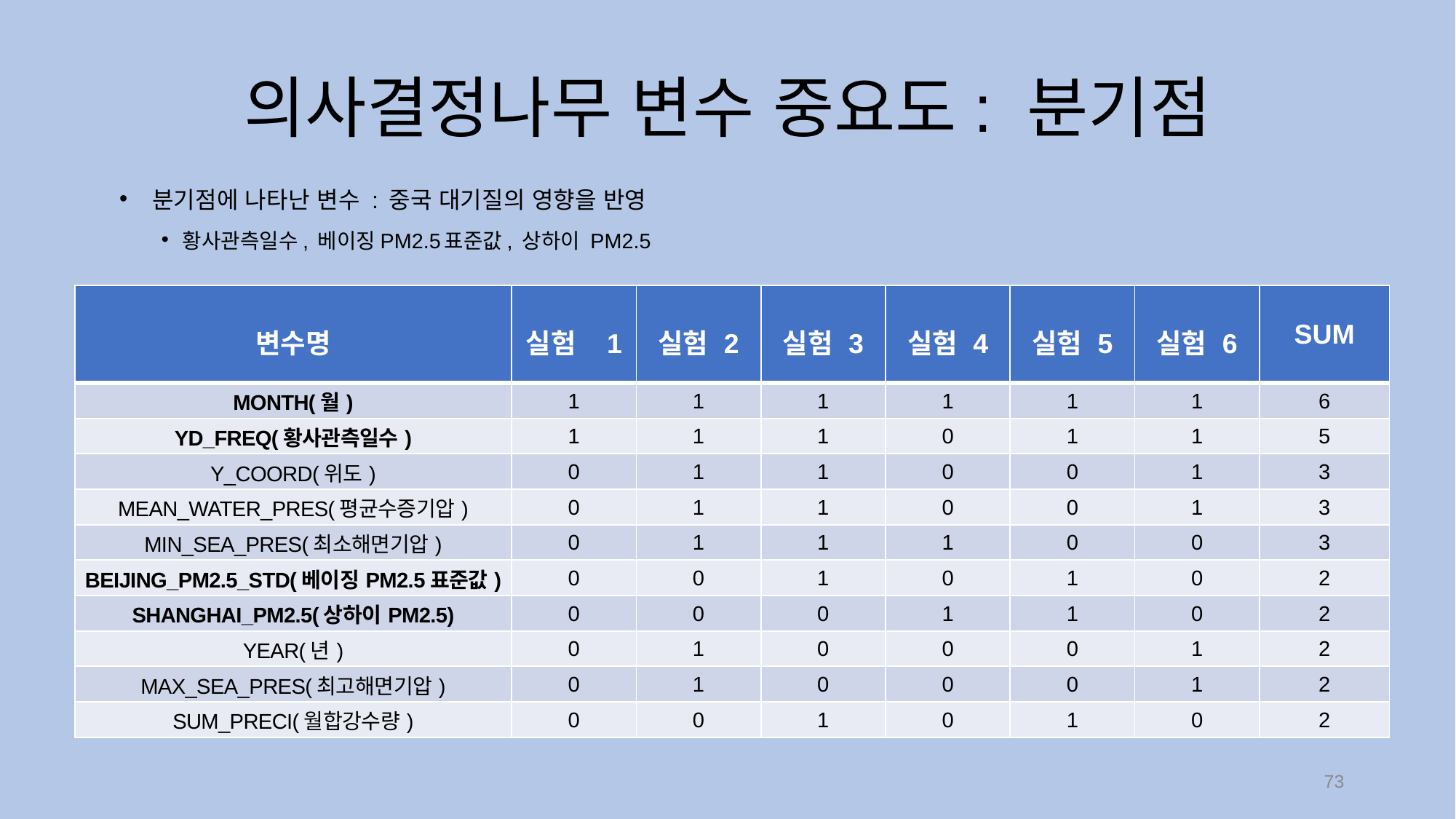

의사결정나무 변수 중요도: 분기점
 분기점에 나타난 변수 : 중국 대기질의 영향을 반영
황사관측일수, 베이징PM2.5표준값, 상하이 PM2.5
| 변수명 | 실험 1 | 실험 2 | 실험 3 | 실험 4 | 실험 5 | 실험 6 | SUM |
| --- | --- | --- | --- | --- | --- | --- | --- |
| MONTH(월) | 1 | 1 | 1 | 1 | 1 | 1 | 6 |
| YD\_FREQ(황사관측일수) | 1 | 1 | 1 | 0 | 1 | 1 | 5 |
| Y\_COORD(위도) | 0 | 1 | 1 | 0 | 0 | 1 | 3 |
| MEAN\_WATER\_PRES(평균수증기압) | 0 | 1 | 1 | 0 | 0 | 1 | 3 |
| MIN\_SEA\_PRES(최소해면기압) | 0 | 1 | 1 | 1 | 0 | 0 | 3 |
| BEIJING\_PM2.5\_STD(베이징PM2.5표준값) | 0 | 0 | 1 | 0 | 1 | 0 | 2 |
| SHANGHAI\_PM2.5(상하이PM2.5) | 0 | 0 | 0 | 1 | 1 | 0 | 2 |
| YEAR(년) | 0 | 1 | 0 | 0 | 0 | 1 | 2 |
| MAX\_SEA\_PRES(최고해면기압) | 0 | 1 | 0 | 0 | 0 | 1 | 2 |
| SUM\_PRECI(월합강수량) | 0 | 0 | 1 | 0 | 1 | 0 | 2 |
73